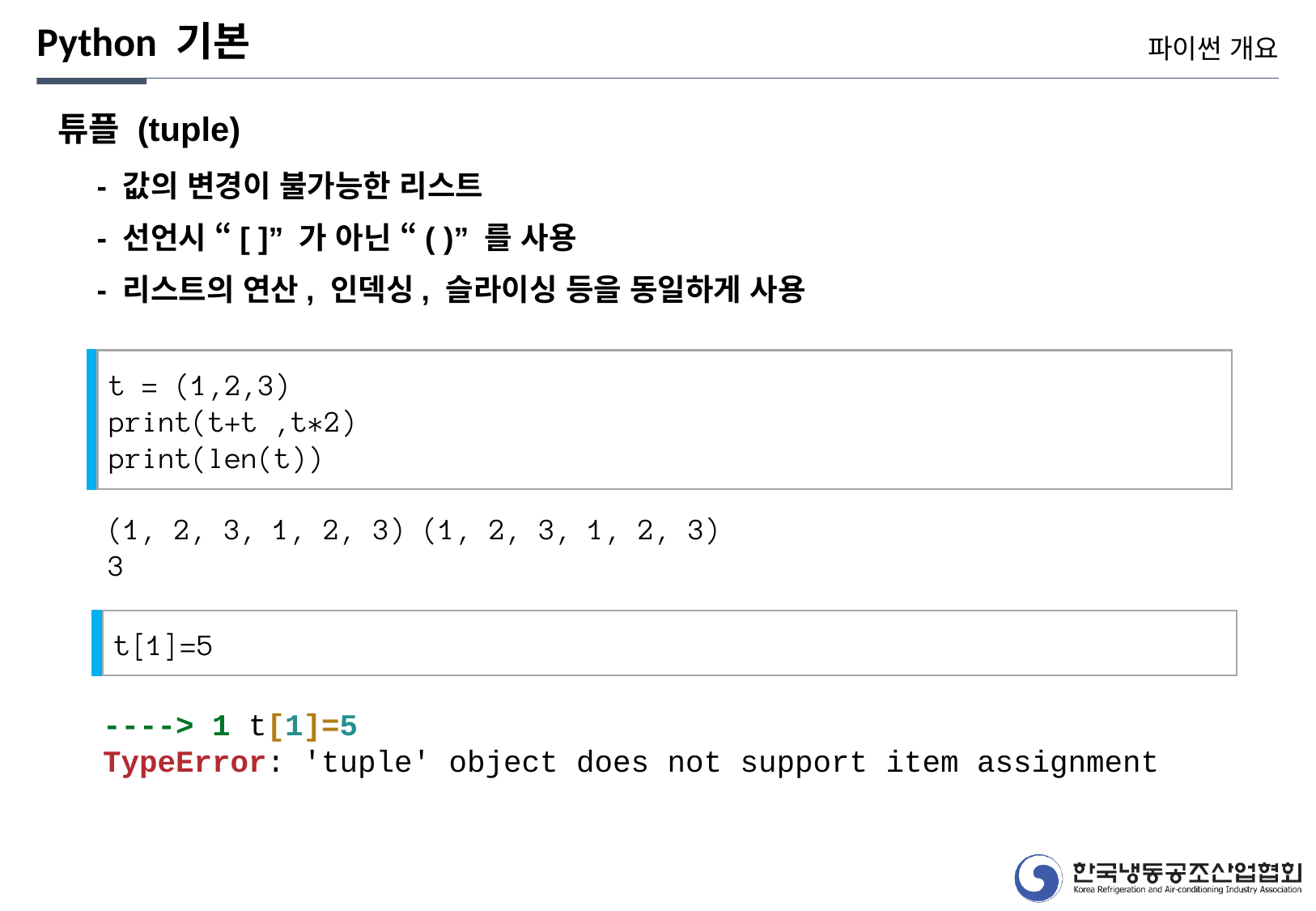

Python 기본
파이썬 개요
튜플 (tuple)
- 값의 변경이 불가능한 리스트
- 선언시 “[ ]” 가 아닌 “( )” 를 사용
- 리스트의 연산, 인덱싱, 슬라이싱 등을 동일하게 사용

t = (1,2,3)
print(t+t ,t*2)
print(len(t))
(1, 2, 3, 1, 2, 3) (1, 2, 3, 1, 2, 3)
3

t[1]=5
----> 1 t[1]=5
TypeError: 'tuple' object does not support item assignment